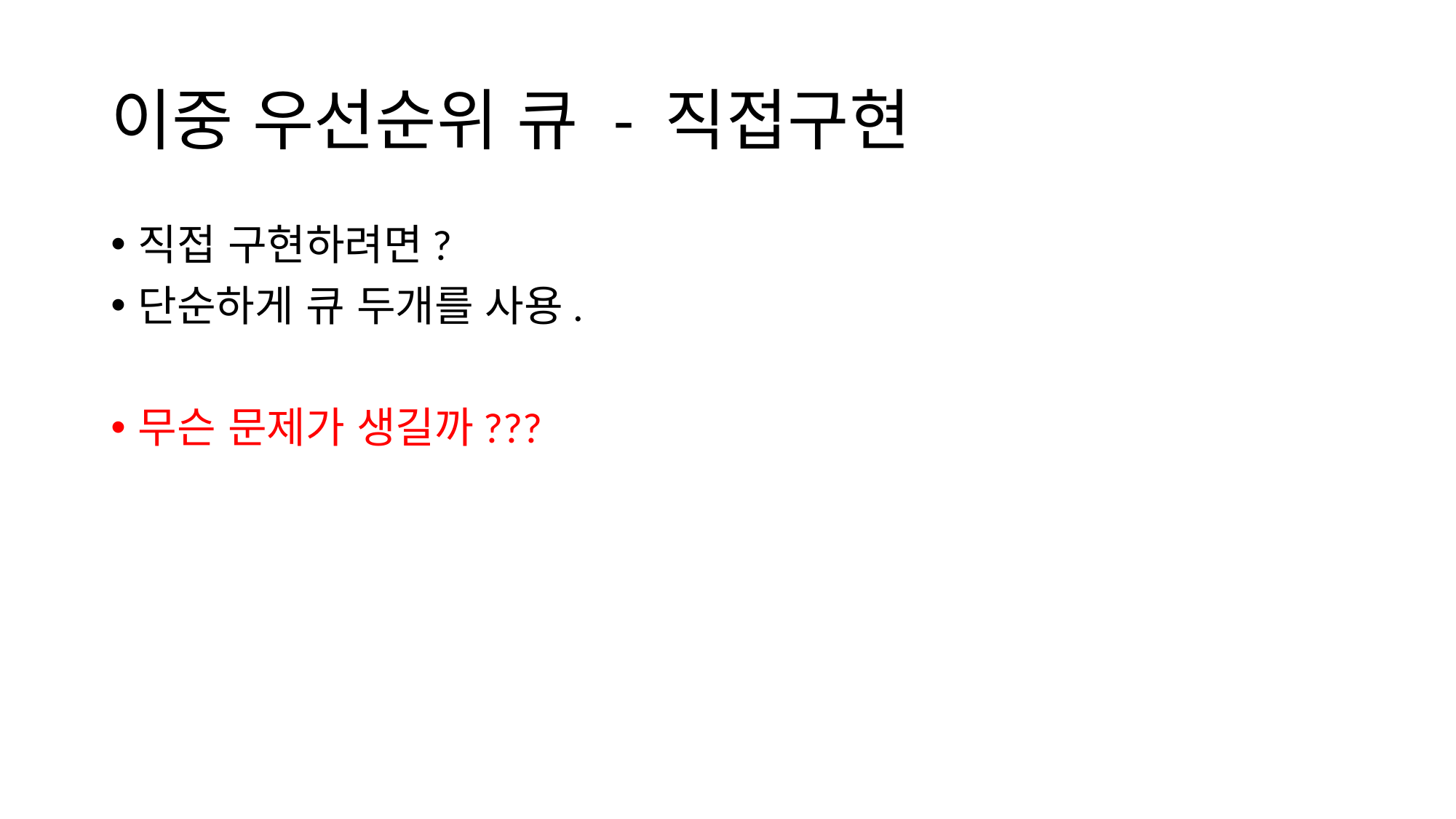

# 이중 우선순위 큐 - 직접구현
직접 구현하려면?
단순하게 큐 두개를 사용.

무슨 문제가 생길까???